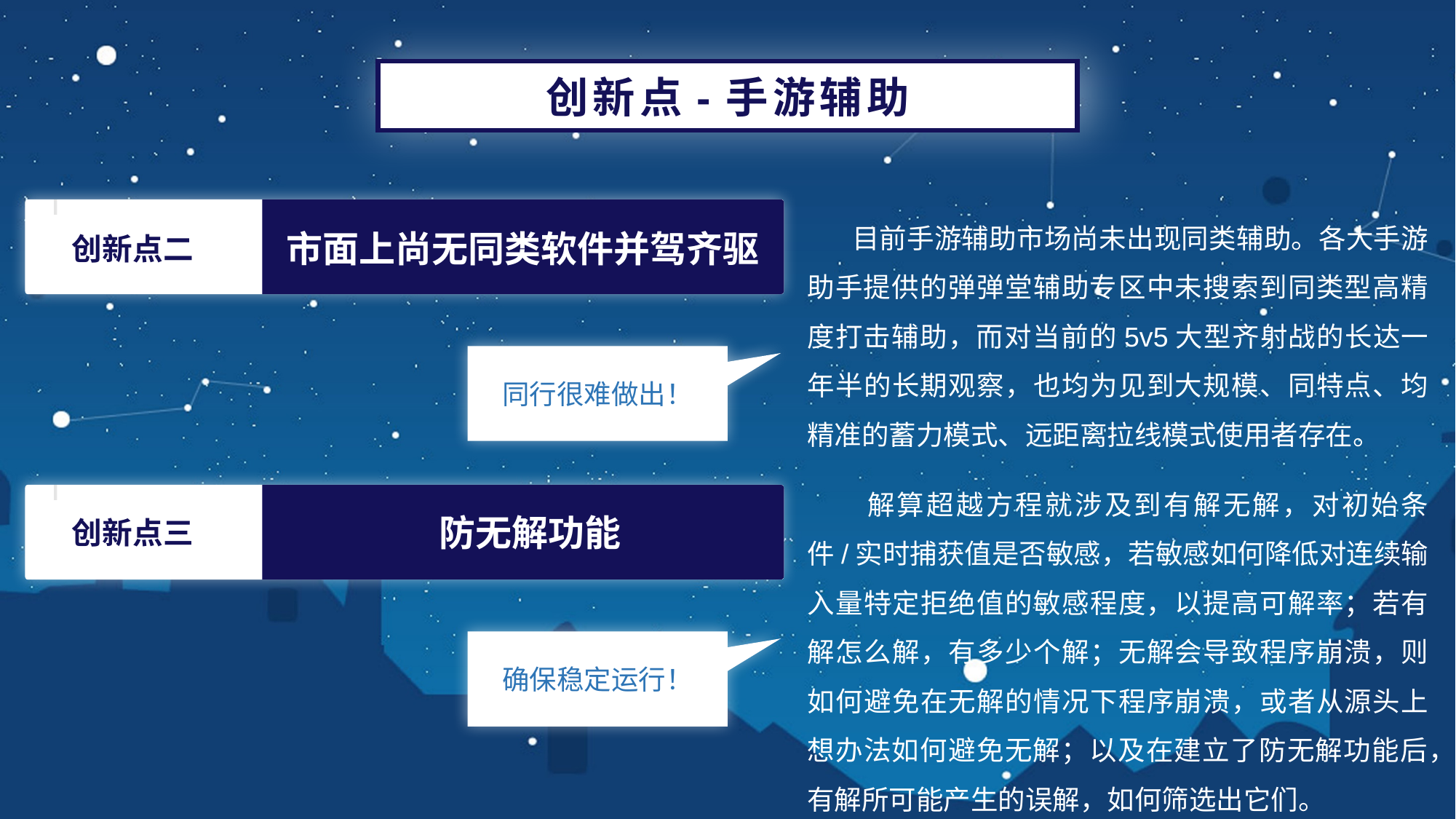

创新点-手游辅助

      目前手游辅助市场尚未出现同类辅助。各大手游助手提供的弹弹堂辅助专区中未搜索到同类型高精度打击辅助，而对当前的5v5大型齐射战的长达一年半的长期观察，也均为见到大规模、同特点、均精准的蓄力模式、远距离拉线模式使用者存在。
市面上尚无同类软件并驾齐驱
创新点二

同行很难做出！
      解算超越方程就涉及到有解无解，对初始条件/实时捕获值是否敏感，若敏感如何降低对连续输入量特定拒绝值的敏感程度，以提高可解率；若有解怎么解，有多少个解；无解会导致程序崩溃，则如何避免在无解的情况下程序崩溃，或者从源头上想办法如何避免无解；以及在建立了防无解功能后，有解所可能产生的误解，如何筛选出它们。

防无解功能
创新点三
确保稳定运行！